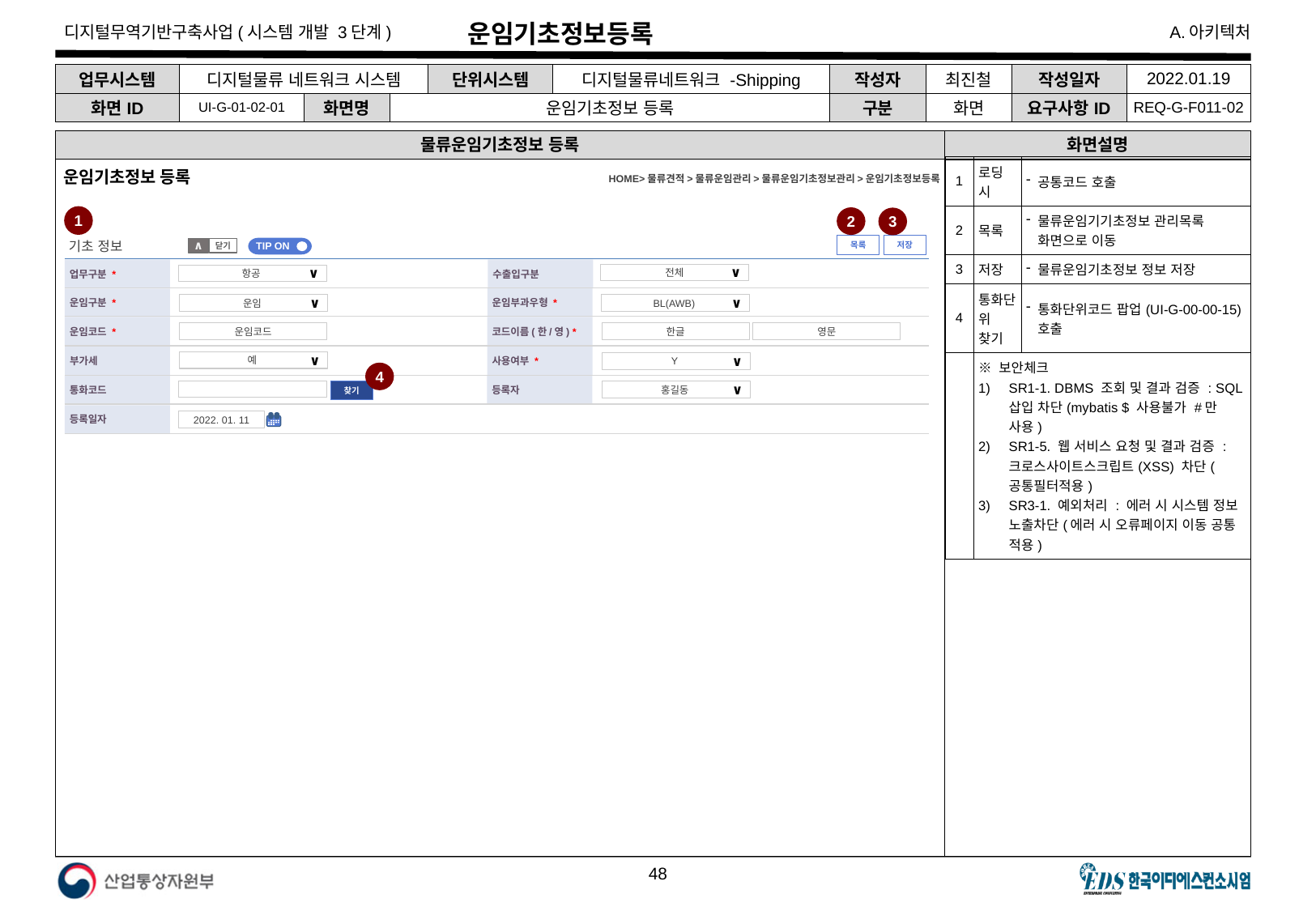

# 운임기초정보등록
| 업무시스템 | 디지털물류 네트워크 시스템 |  |  | 단위시스템 | 디지털물류네트워크 -Shipping | 작성자 | 최진철 | 작성일자 | 2022.01.19 |
| --- | --- | --- | --- | --- | --- | --- | --- | --- | --- |
| 화면ID | UI-G-01-02-01 | 화면명 | 운임기초정보 등록 |  |  | 구분 | 화면 | 요구사항ID | REQ-G-F011-02 |
물류운임기초정보 등록
화면설명

| 1 | 로딩 시 | 공통코드 호출 |
| --- | --- | --- |
| 2 | 목록 | 물류운임기기초정보 관리목록 화면으로 이동 |
| 3 | 저장 | 물류운임기초정보 정보 저장 |
| 4 | 통화단위 찾기 | 통화단위코드 팝업(UI-G-00-00-15) 호출 |
|  | ※ 보안체크 SR1-1. DBMS 조회 및 결과 검증 : SQL 삽입 차단(mybatis $ 사용불가 #만 사용) SR1-5. 웹 서비스 요청 및 결과 검증 : 크로스사이트스크립트(XSS) 차단(공통필터적용) SR3-1. 예외처리 : 에러 시 시스템 정보 노출차단(에러 시 오류페이지 이동 공통 적용) |  |
운임기초정보 등록

HOME>물류견적>물류운임관리>물류운임기초정보관리>운임기초정보등록
1
2
3
기초 정보
저장
목록
TIP ON

닫기
∧
업무구분 *
수출입구분
전체
∨
항공
∨
운임부과우형 *
운임구분 *
운임
∨
BL(AWB)
∨
코드이름(한/영) *
운임코드 *
운임코드
영문
한글
사용여부 *
부가세
예
∨
Y
∨
4
등록자
통화코드
찾기

홍길동
∨
등록일자
2022. 01. 11